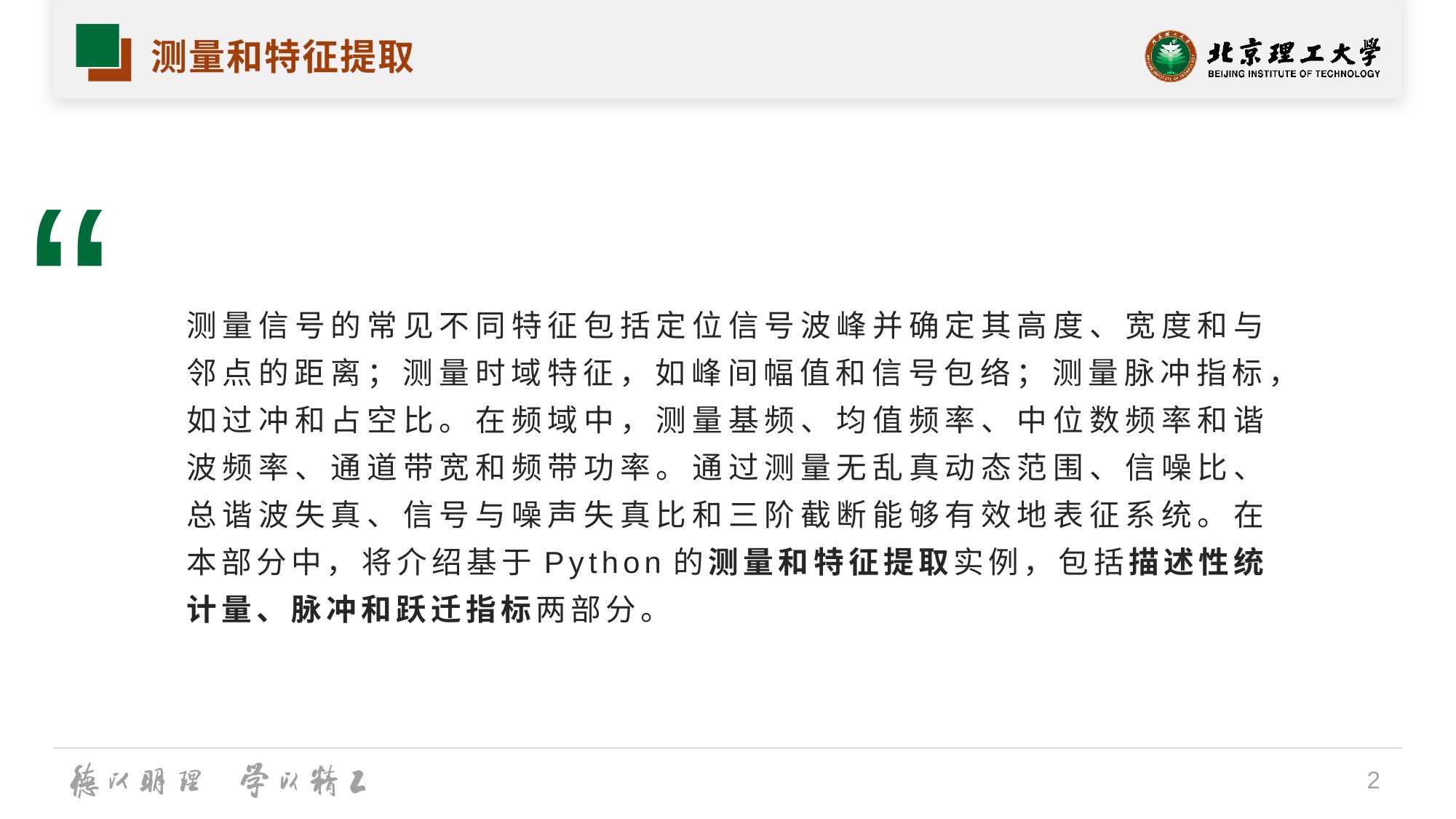

# 测量和特征提取
“

测量信号的常见不同特征包括定位信号波峰并确定其高度、宽度和与邻点的距离；测量时域特征，如峰间幅值和信号包络；测量脉冲指标，如过冲和占空比。在频域中，测量基频、均值频率、中位数频率和谐波频率、通道带宽和频带功率。通过测量无乱真动态范围、信噪比、总谐波失真、信号与噪声失真比和三阶截断能够有效地表征系统。在本部分中，将介绍基于Python的测量和特征提取实例，包括描述性统计量、脉冲和跃迁指标两部分。